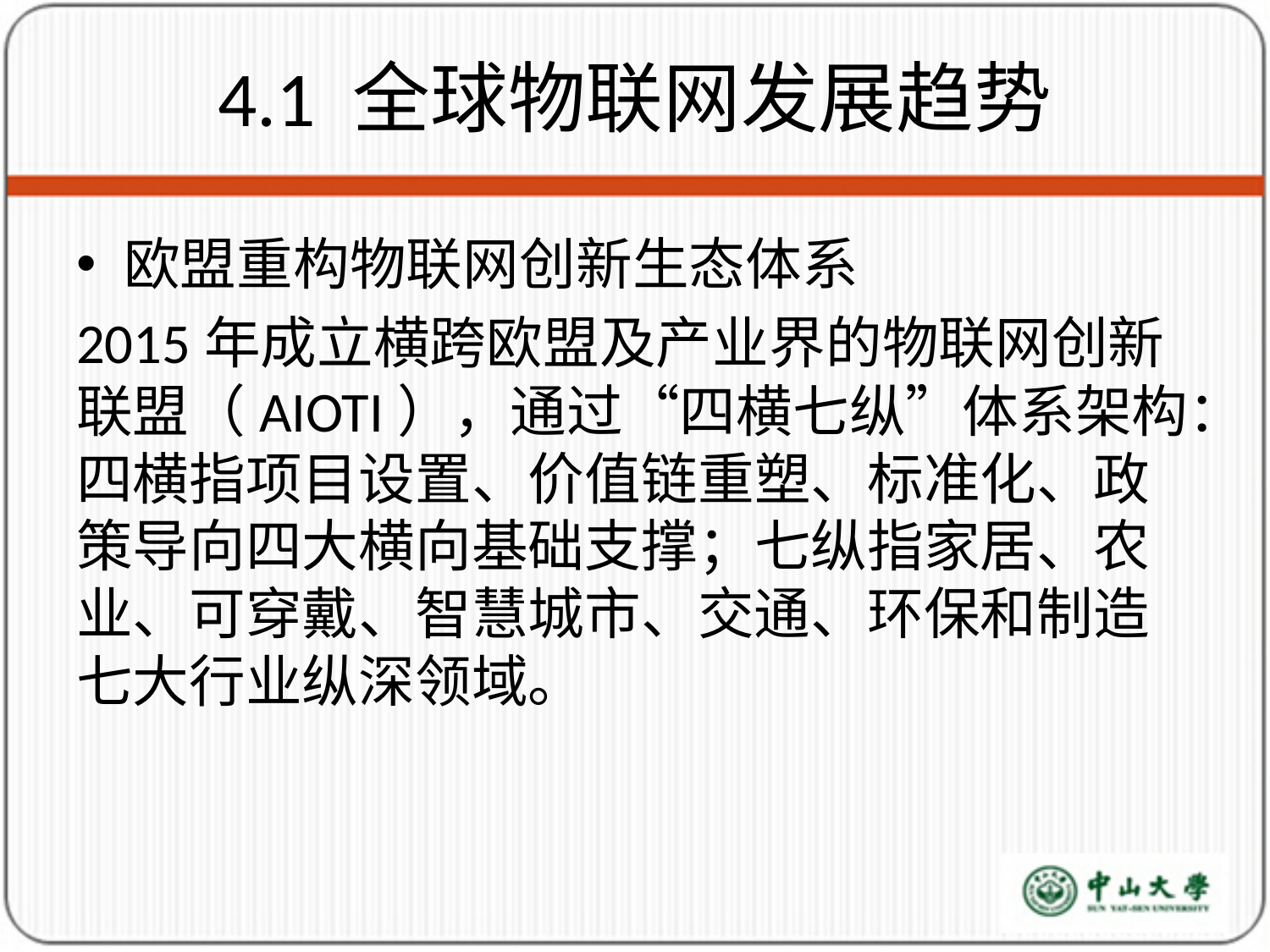

# 4.1 全球物联网发展趋势
欧盟重构物联网创新生态体系
2015年成立横跨欧盟及产业界的物联网创新联盟（AIOTI），通过“四横七纵”体系架构：四横指项目设置、价值链重塑、标准化、政策导向四大横向基础支撑；七纵指家居、农业、可穿戴、智慧城市、交通、环保和制造七大行业纵深领域。